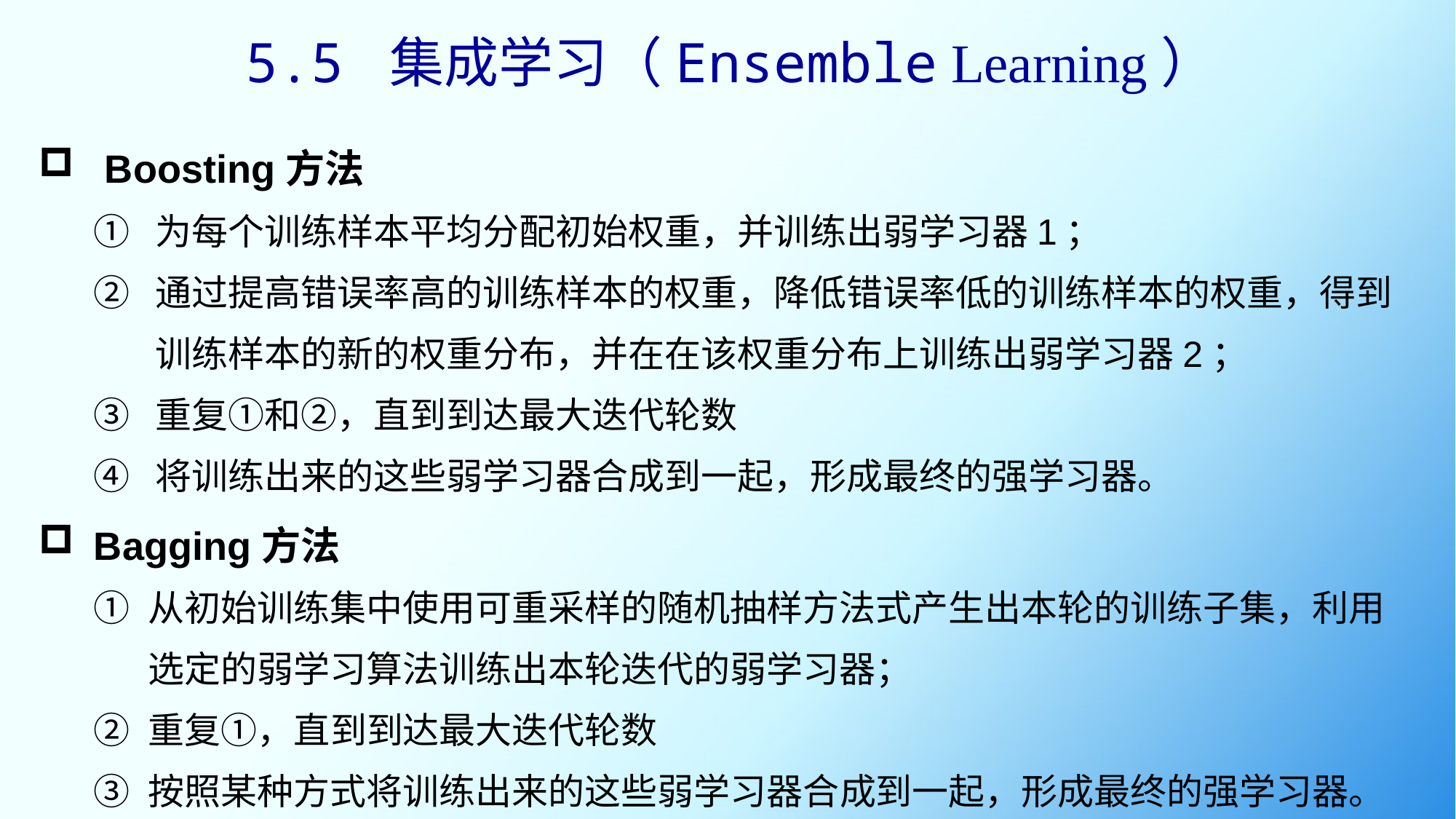

5.5 集成学习（Ensemble Learning）
 Boosting方法
为每个训练样本平均分配初始权重，并训练出弱学习器1；
通过提高错误率高的训练样本的权重，降低错误率低的训练样本的权重，得到训练样本的新的权重分布，并在在该权重分布上训练出弱学习器2；
重复①和②，直到到达最大迭代轮数
将训练出来的这些弱学习器合成到一起，形成最终的强学习器。
Bagging方法
从初始训练集中使用可重采样的随机抽样方法式产生出本轮的训练子集，利用选定的弱学习算法训练出本轮迭代的弱学习器；
重复①，直到到达最大迭代轮数
按照某种方式将训练出来的这些弱学习器合成到一起，形成最终的强学习器。